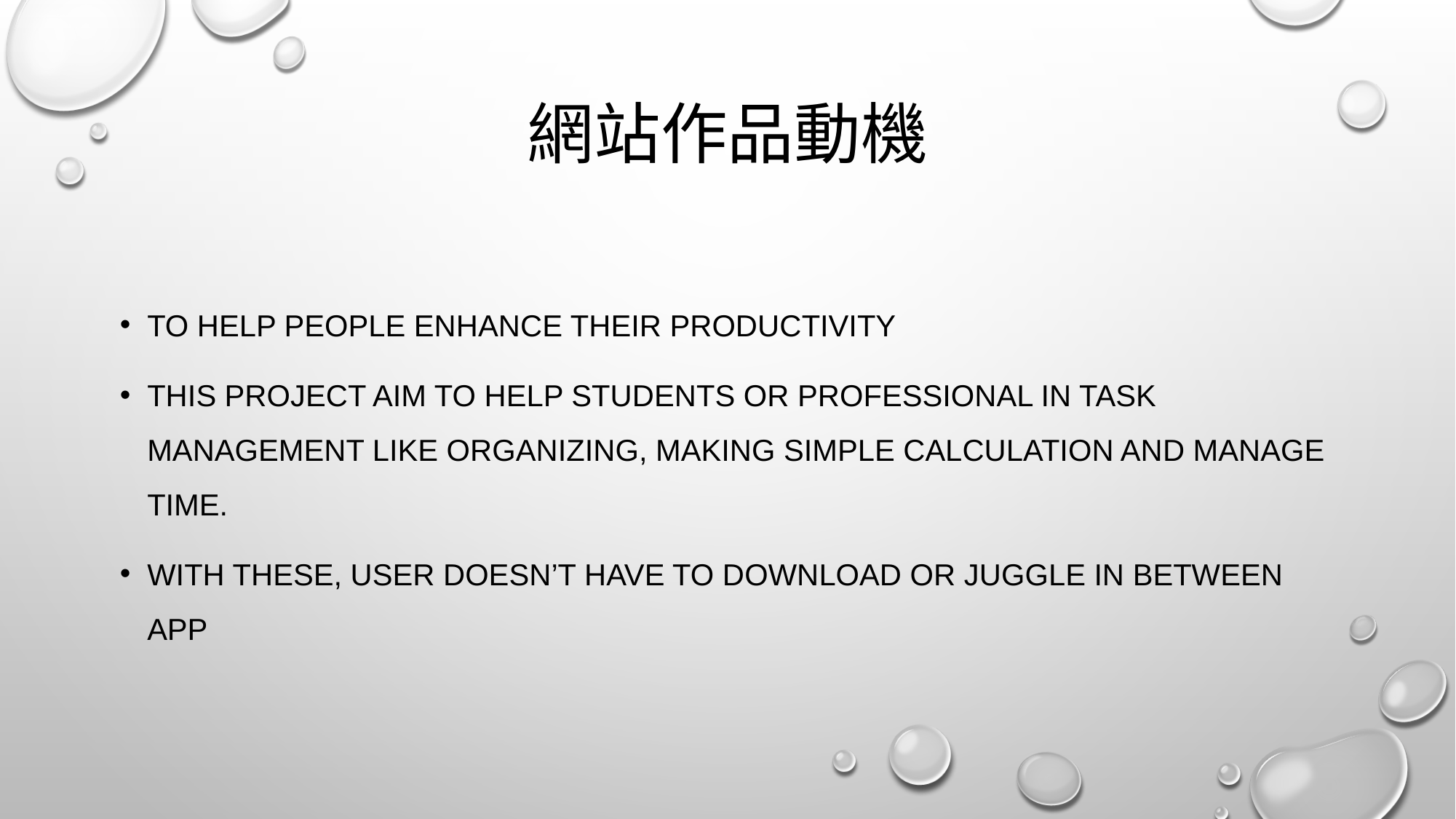

# 網站作品動機
To help people enhance their productivity
This project aim to help students or professional in task management like organizing, making simple calculation and manage time.
With these, user doesn’t have to download or juggle in between app